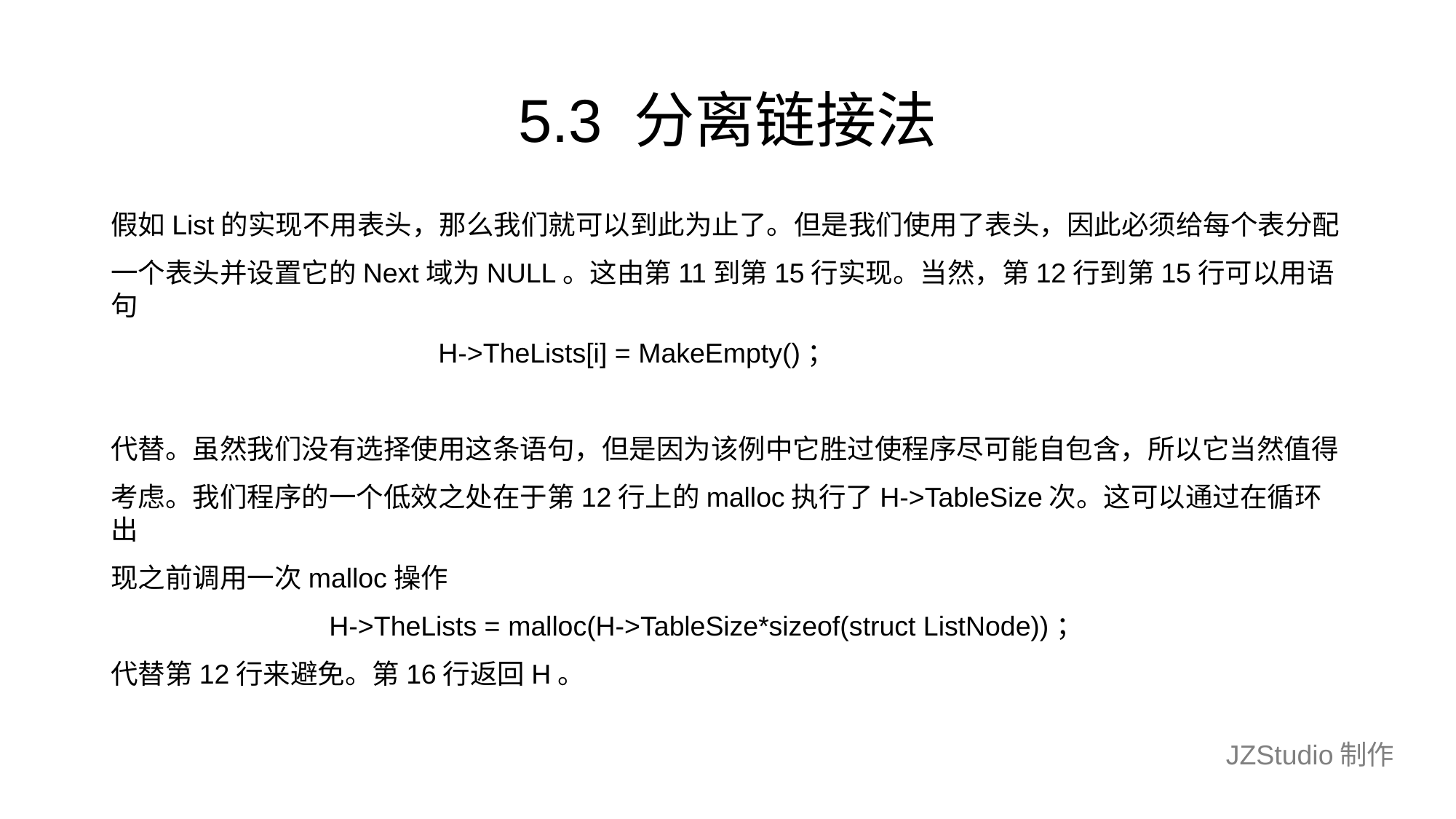

# 5.3 分离链接法
假如List的实现不用表头，那么我们就可以到此为止了。但是我们使用了表头，因此必须给每个表分配
一个表头并设置它的Next域为NULL。这由第11到第15行实现。当然，第12行到第15行可以用语句
			H->TheLists[i] = MakeEmpty()；

代替。虽然我们没有选择使用这条语句，但是因为该例中它胜过使程序尽可能自包含，所以它当然值得
考虑。我们程序的一个低效之处在于第12行上的malloc执行了H->TableSize次。这可以通过在循环出
现之前调用一次malloc操作
		H->TheLists = malloc(H->TableSize*sizeof(struct ListNode))；
代替第12行来避免。第16行返回H。